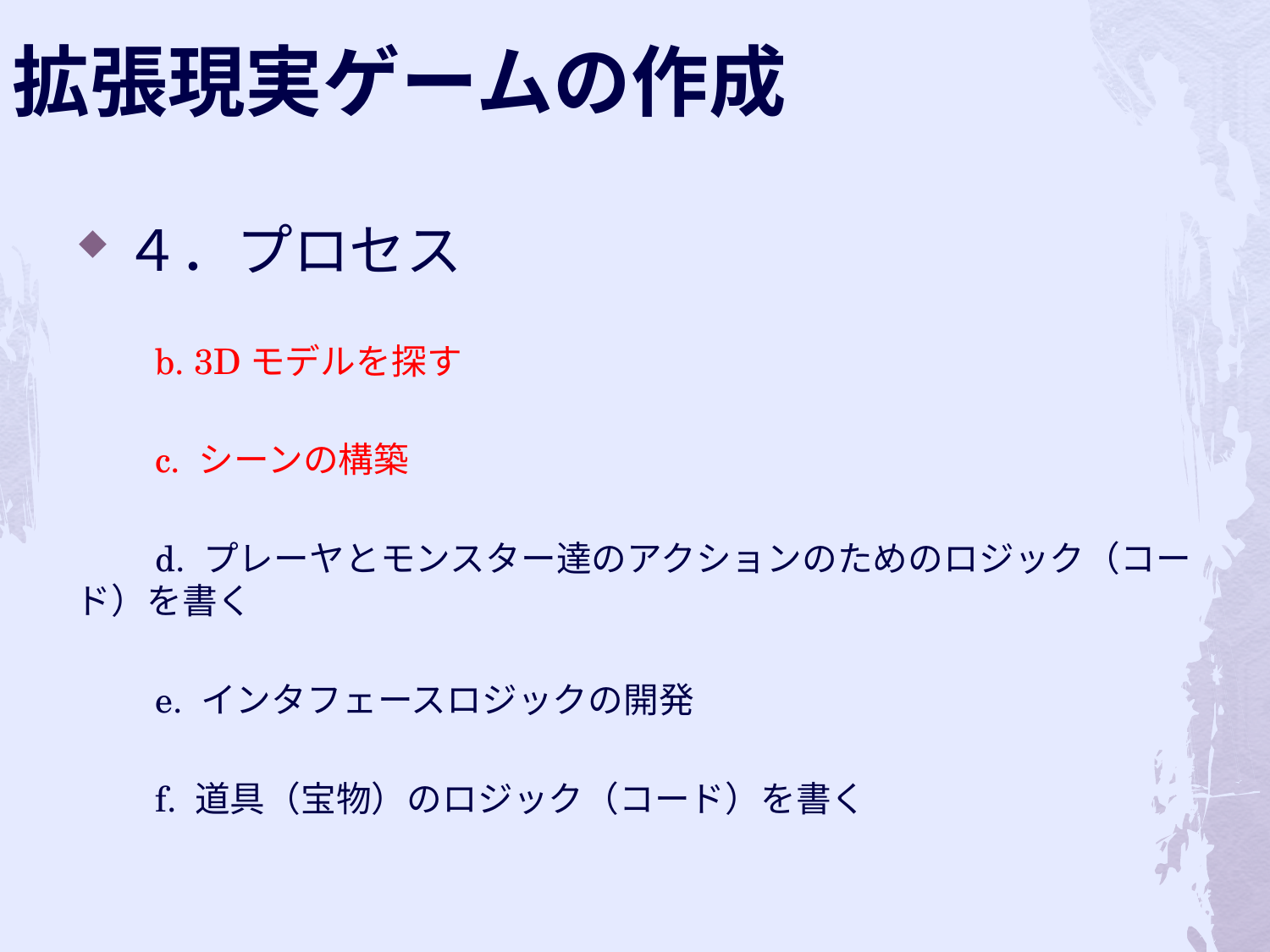

拡張現実ゲームの作成
４．プロセス

　　b. 3Dモデルを探す

　　c. シーンの構築

　　d. プレーヤとモンスター達のアクションのためのロジック（コード）を書く

　　e. インタフェースロジックの開発

　　f. 道具（宝物）のロジック（コード）を書く